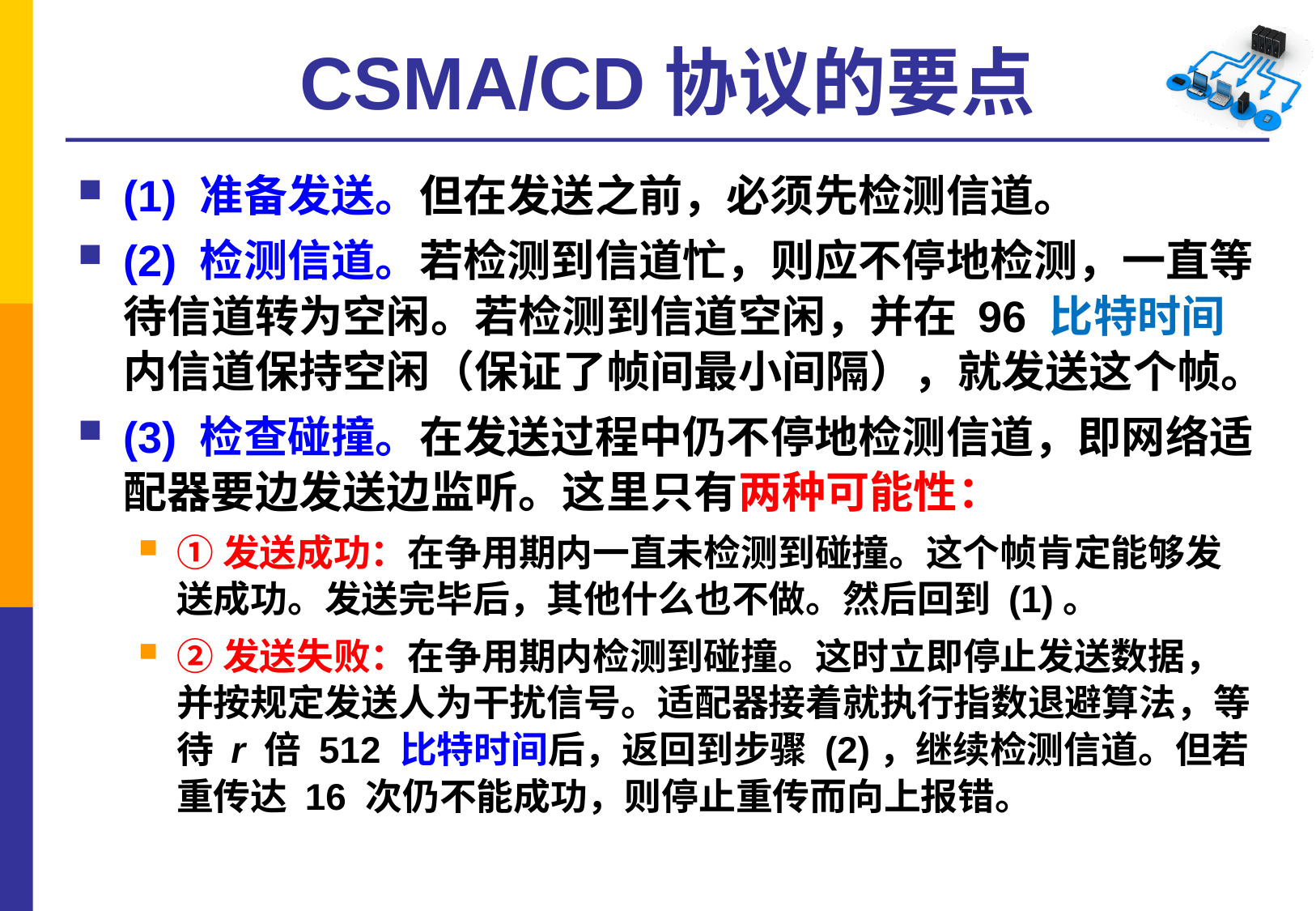

# CSMA/CD协议的要点
(1) 准备发送。但在发送之前，必须先检测信道。
(2) 检测信道。若检测到信道忙，则应不停地检测，一直等待信道转为空闲。若检测到信道空闲，并在 96 比特时间内信道保持空闲（保证了帧间最小间隔），就发送这个帧。
(3) 检查碰撞。在发送过程中仍不停地检测信道，即网络适配器要边发送边监听。这里只有两种可能性：
①发送成功：在争用期内一直未检测到碰撞。这个帧肯定能够发送成功。发送完毕后，其他什么也不做。然后回到 (1)。
②发送失败：在争用期内检测到碰撞。这时立即停止发送数据，并按规定发送人为干扰信号。适配器接着就执行指数退避算法，等待 r 倍 512 比特时间后，返回到步骤 (2)，继续检测信道。但若重传达 16 次仍不能成功，则停止重传而向上报错。